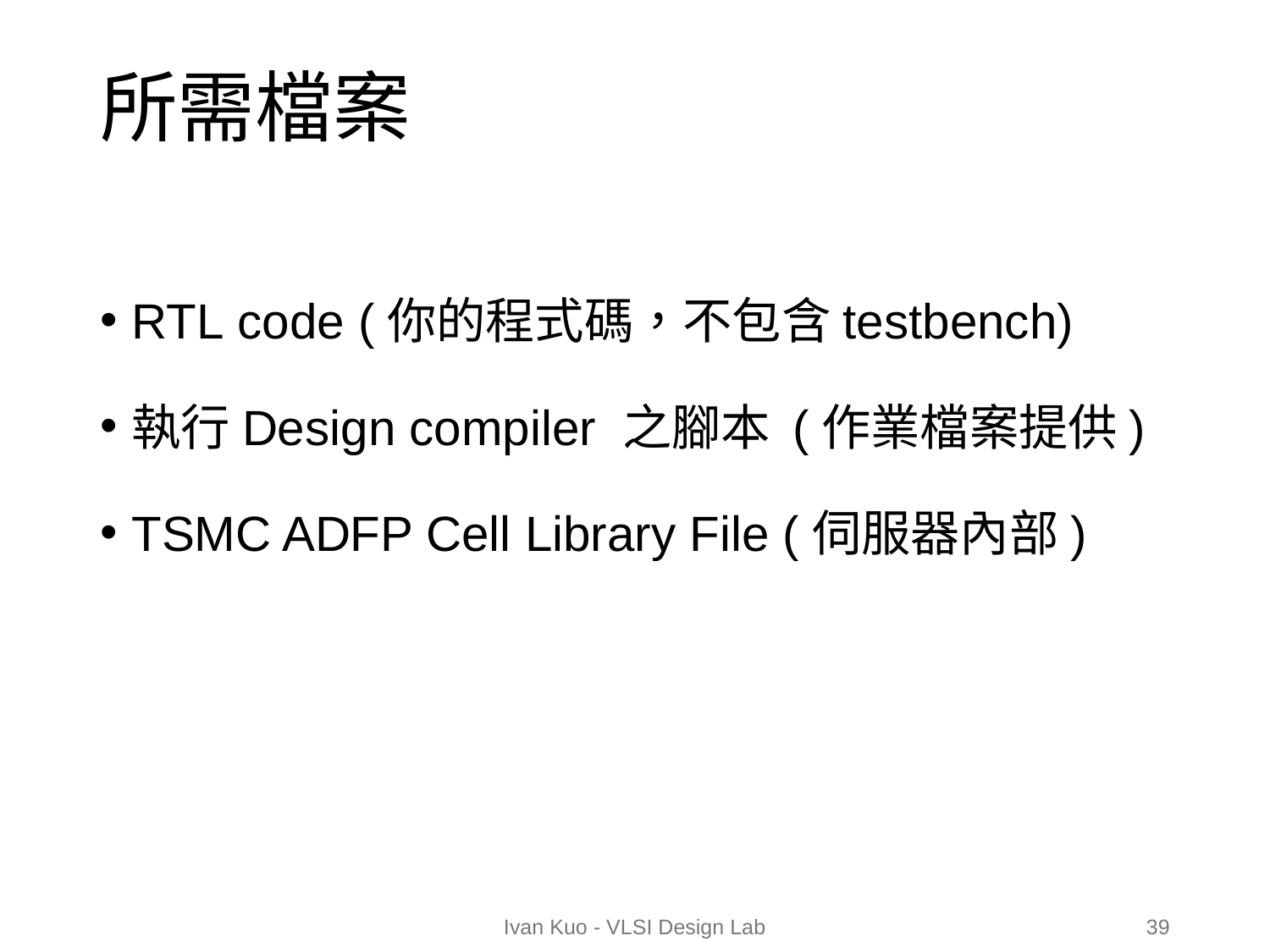

# 所需檔案
RTL code (你的程式碼，不包含testbench)
執行Design compiler 之腳本 (作業檔案提供)
TSMC ADFP Cell Library File (伺服器內部)
Ivan Kuo - VLSI Design Lab
39